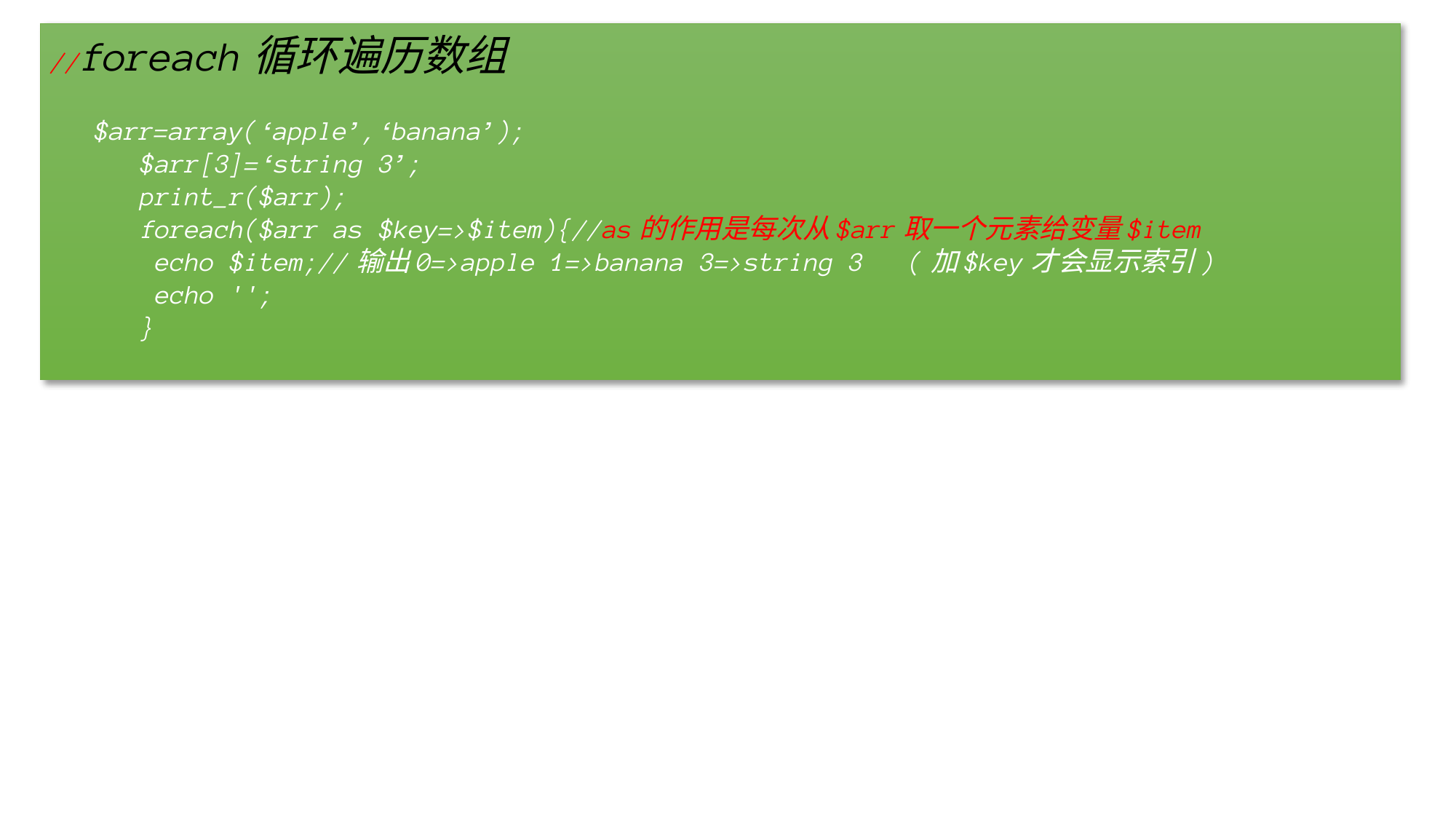

//foreach循环遍历数组
      $arr=array(‘apple’,‘banana’);
      $arr[3]=‘string 3’;
      print_r($arr);
      foreach($arr as $key=>$item){//as的作用是每次从$arr取一个元素给变量$item
       echo $item;//输出0=>apple 1=>banana 3=>string 3   (加$key才会显示索引)
       echo '';
      }